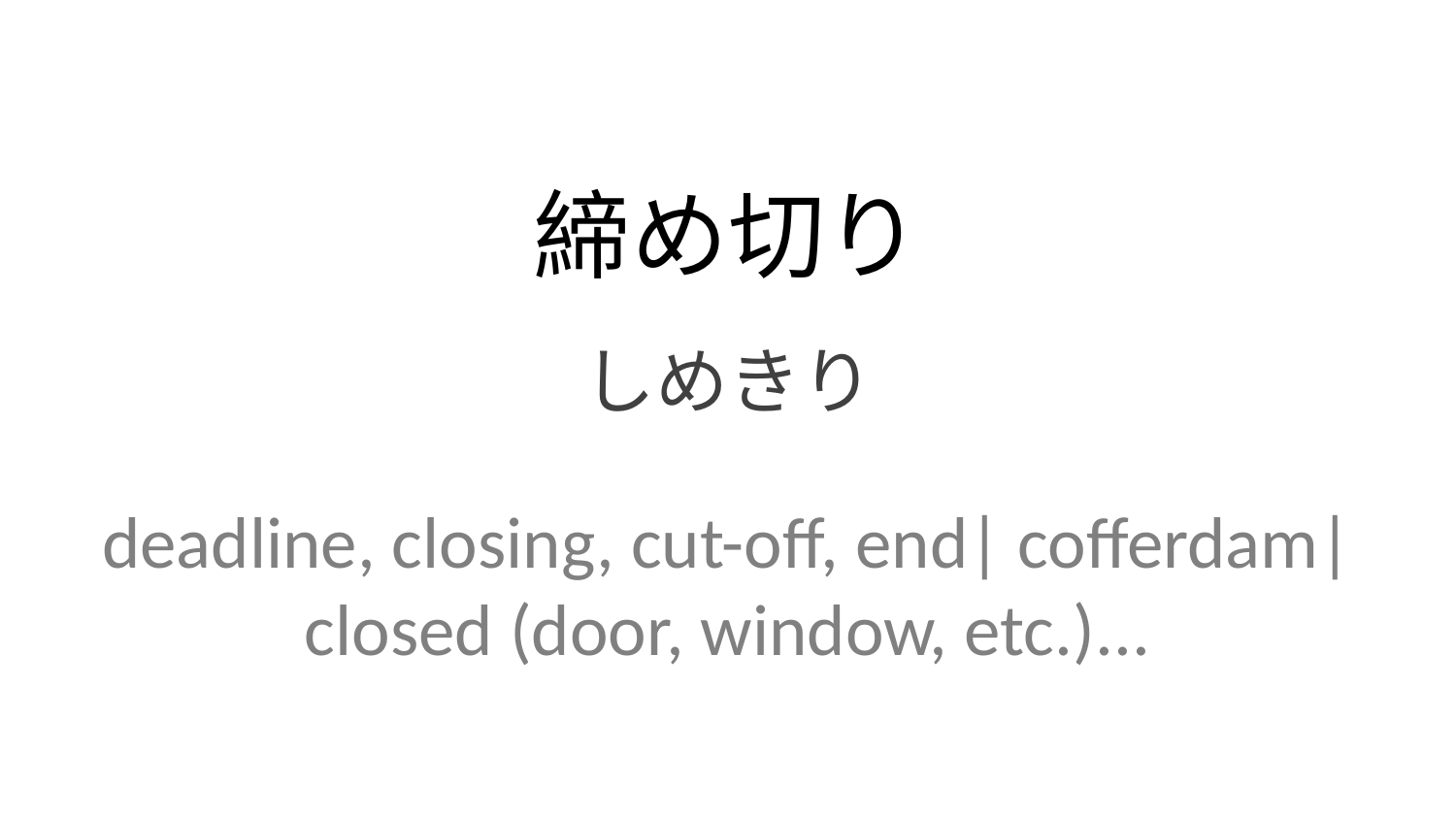

締め切り

しめきり
deadline, closing, cut-off, end| cofferdam| closed (door, window, etc.)...